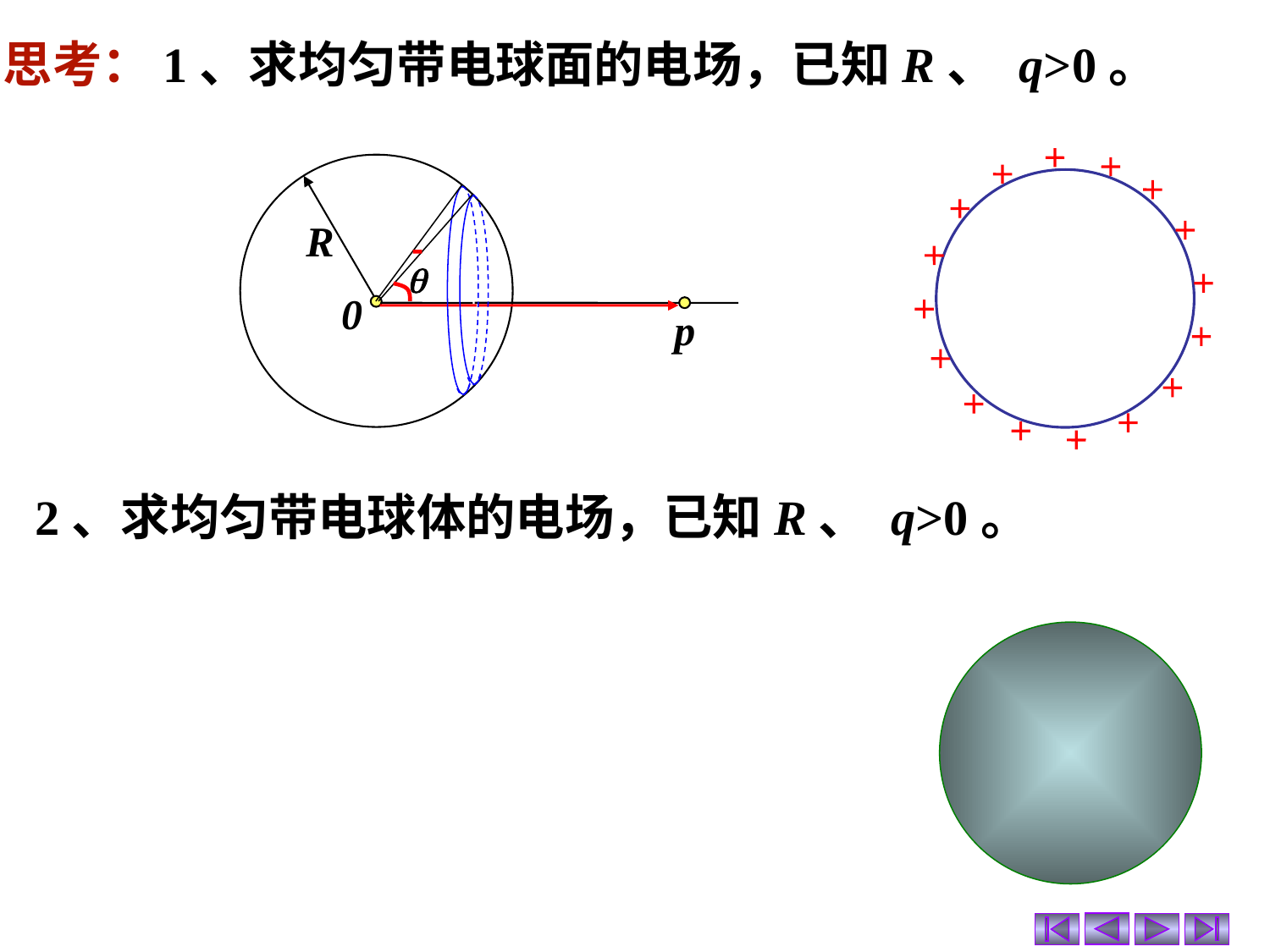

思考：1、求均匀带电球面的电场，已知R、 q>0。

R
0

p

θ

 2、求均匀带电球体的电场，已知R、 q>0。